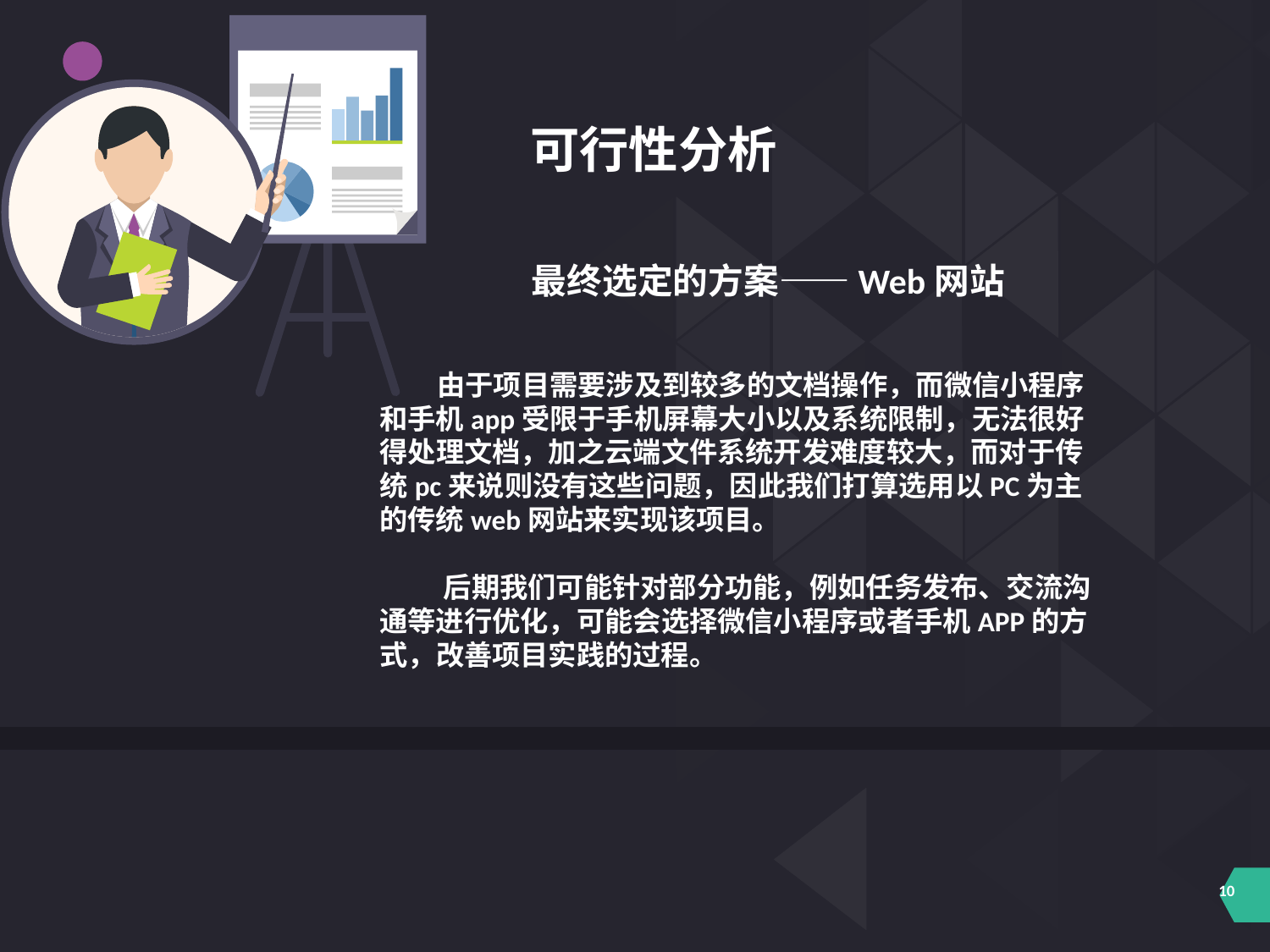

可行性分析
最终选定的方案——Web网站
        由于项目需要涉及到较多的文档操作，而微信小程序和手机app受限于手机屏幕大小以及系统限制，无法很好得处理文档，加之云端文件系统开发难度较大，而对于传统pc来说则没有这些问题，因此我们打算选用以PC为主的传统web网站来实现该项目。

         后期我们可能针对部分功能，例如任务发布、交流沟通等进行优化，可能会选择微信小程序或者手机APP的方式，改善项目实践的过程。